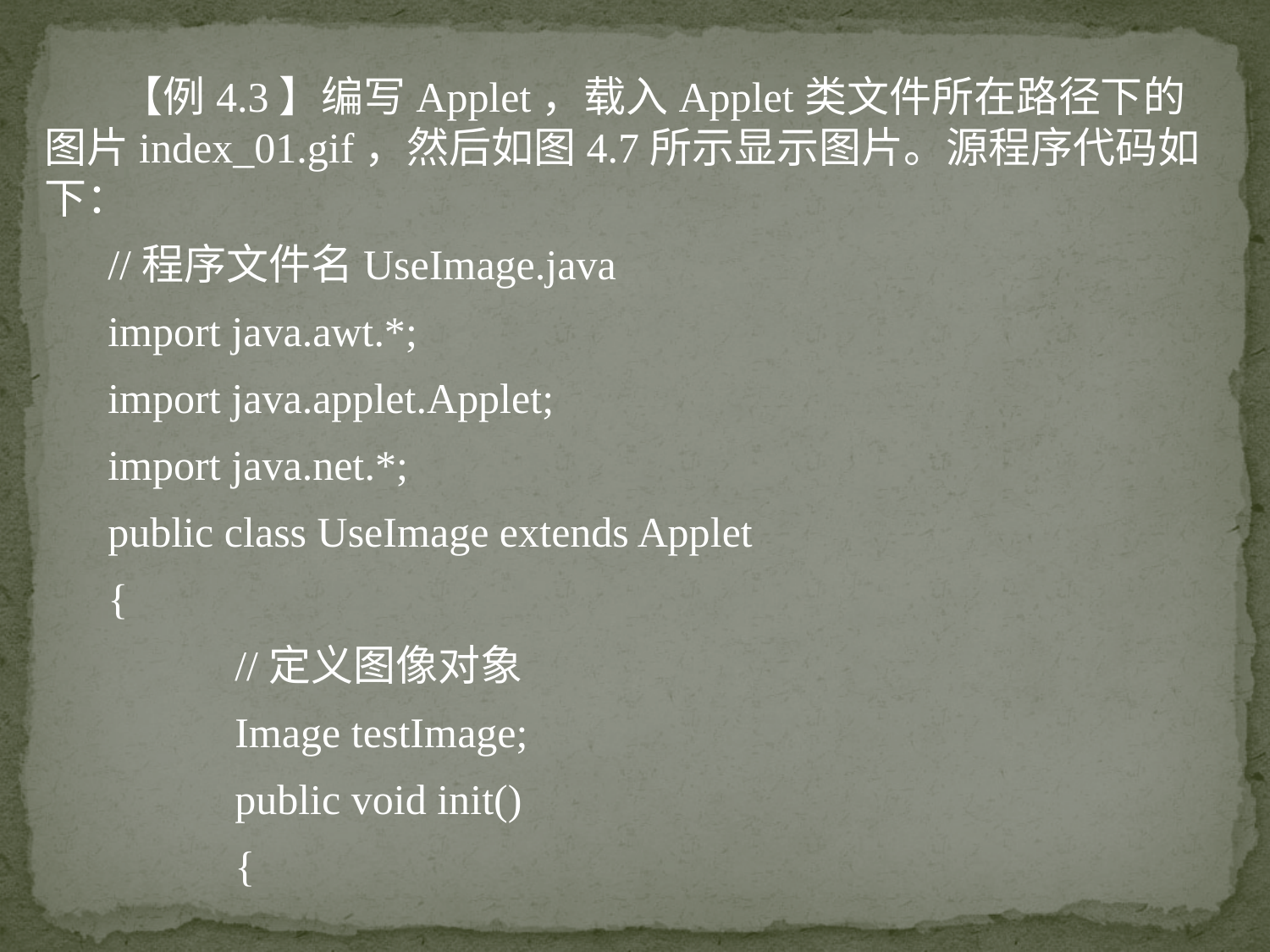

【例4.3】编写Applet，载入Applet类文件所在路径下的图片index_01.gif，然后如图4.7所示显示图片。源程序代码如下：
//程序文件名UseImage.java
import java.awt.*;
import java.applet.Applet;
import java.net.*;
public class UseImage extends Applet
{
	//定义图像对象
	Image testImage;
	public void init()
	{